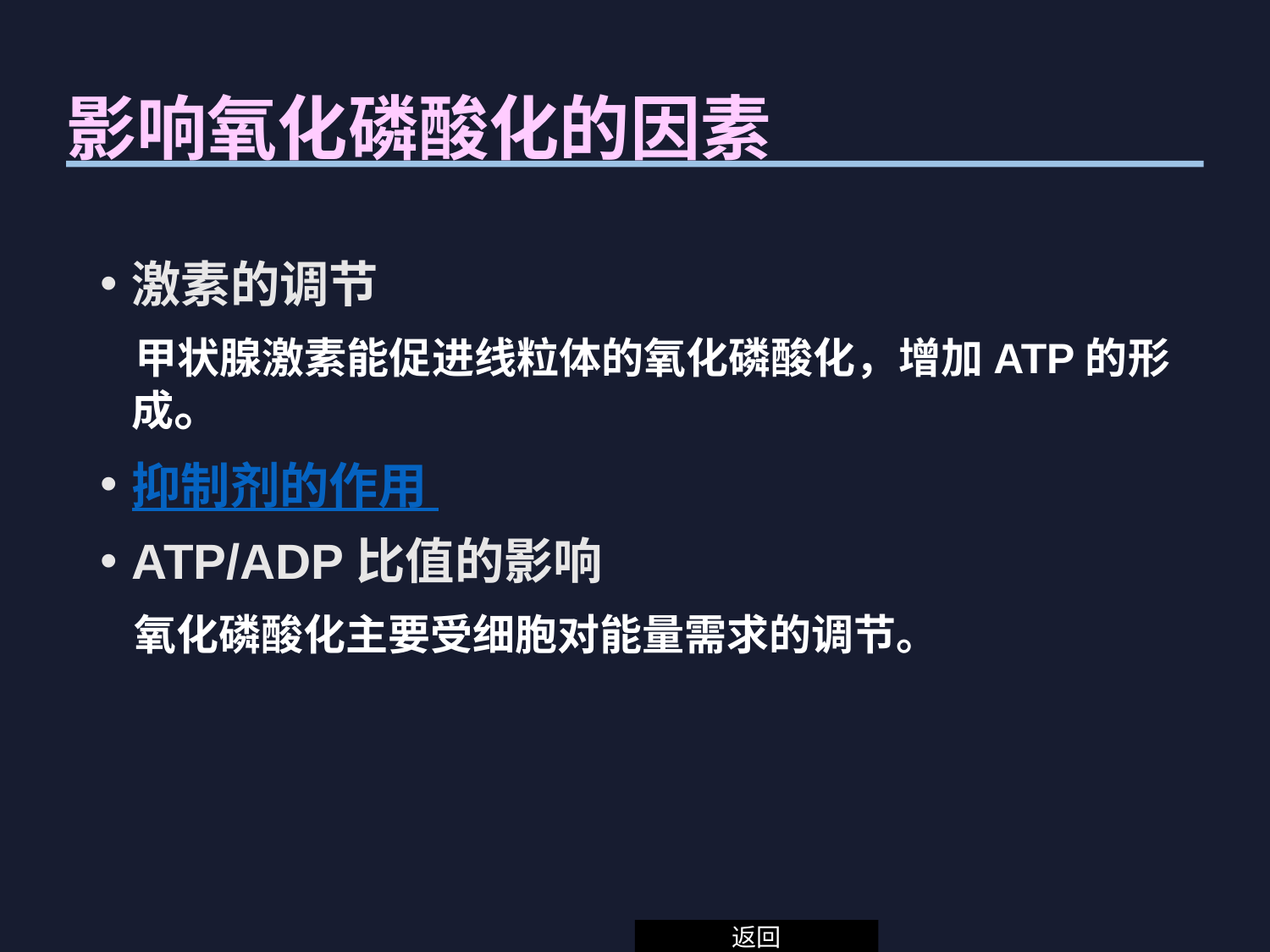

# 影响氧化磷酸化的因素
激素的调节
  甲状腺激素能促进线粒体的氧化磷酸化，增加ATP的形成。
抑制剂的作用
ATP/ADP比值的影响
  氧化磷酸化主要受细胞对能量需求的调节。

返回